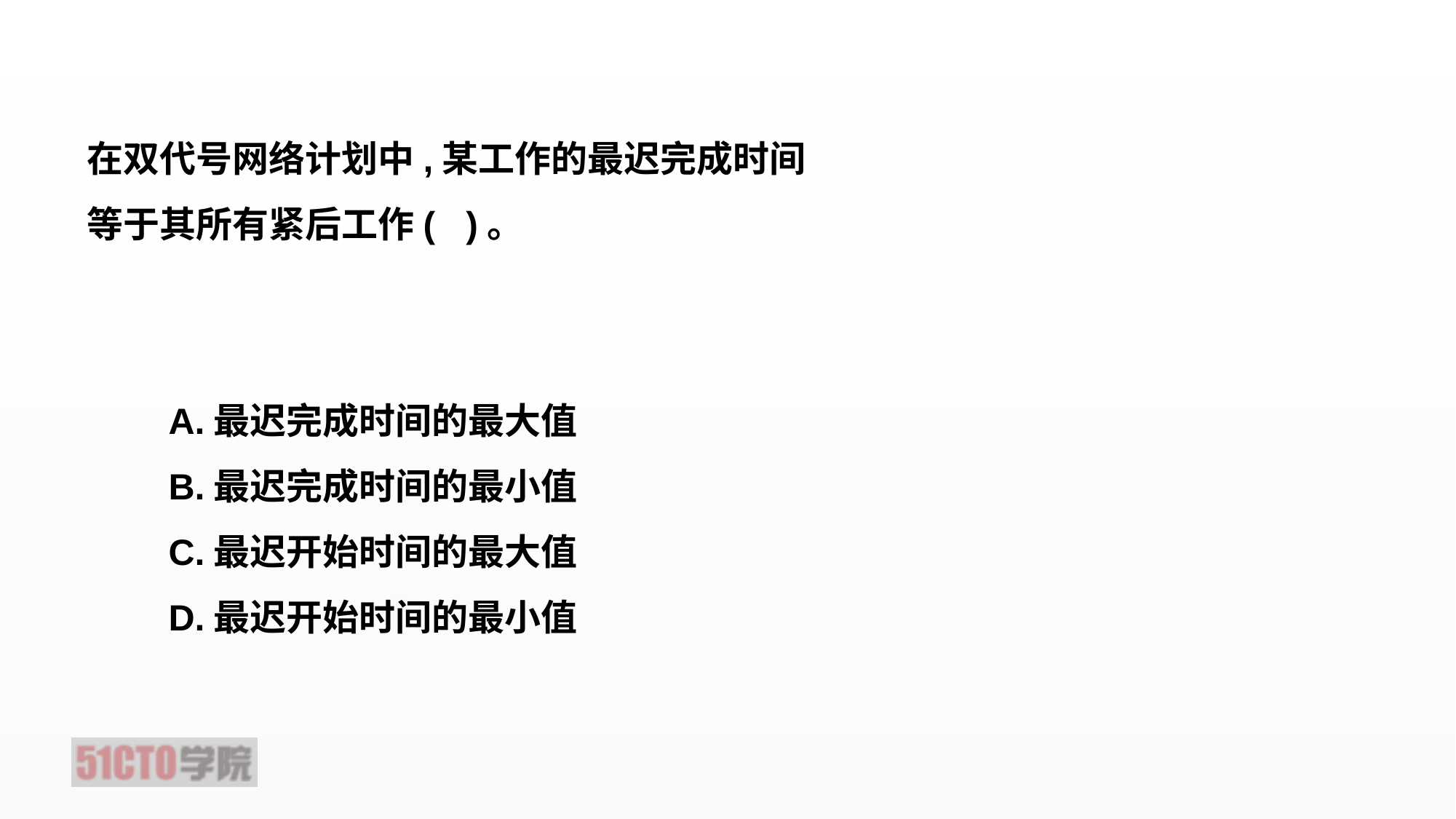

在双代号网络计划中,某工作的最迟完成时间等于其所有紧后工作(   )。

　　A.最迟完成时间的最大值
　　B.最迟完成时间的最小值
　　C.最迟开始时间的最大值
　　D.最迟开始时间的最小值